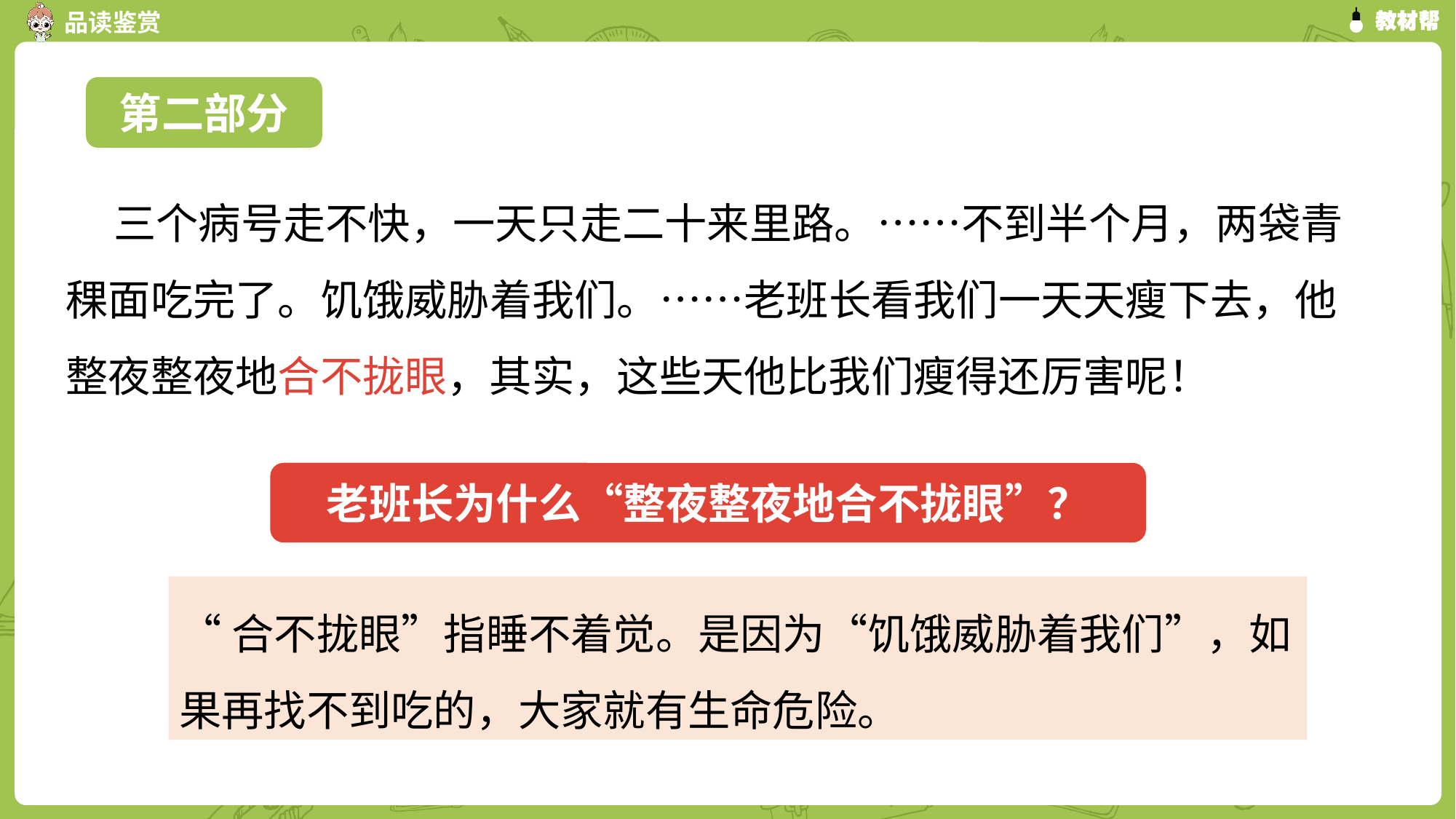

第二部分
    三个病号走不快，一天只走二十来里路。……不到半个月，两袋青稞面吃完了。饥饿威胁着我们。……老班长看我们一天天瘦下去，他整夜整夜地合不拢眼，其实，这些天他比我们瘦得还厉害呢！
老班长为什么“整夜整夜地合不拢眼”？
“合不拢眼”指睡不着觉。是因为“饥饿威胁着我们”，如果再找不到吃的，大家就有生命危险。